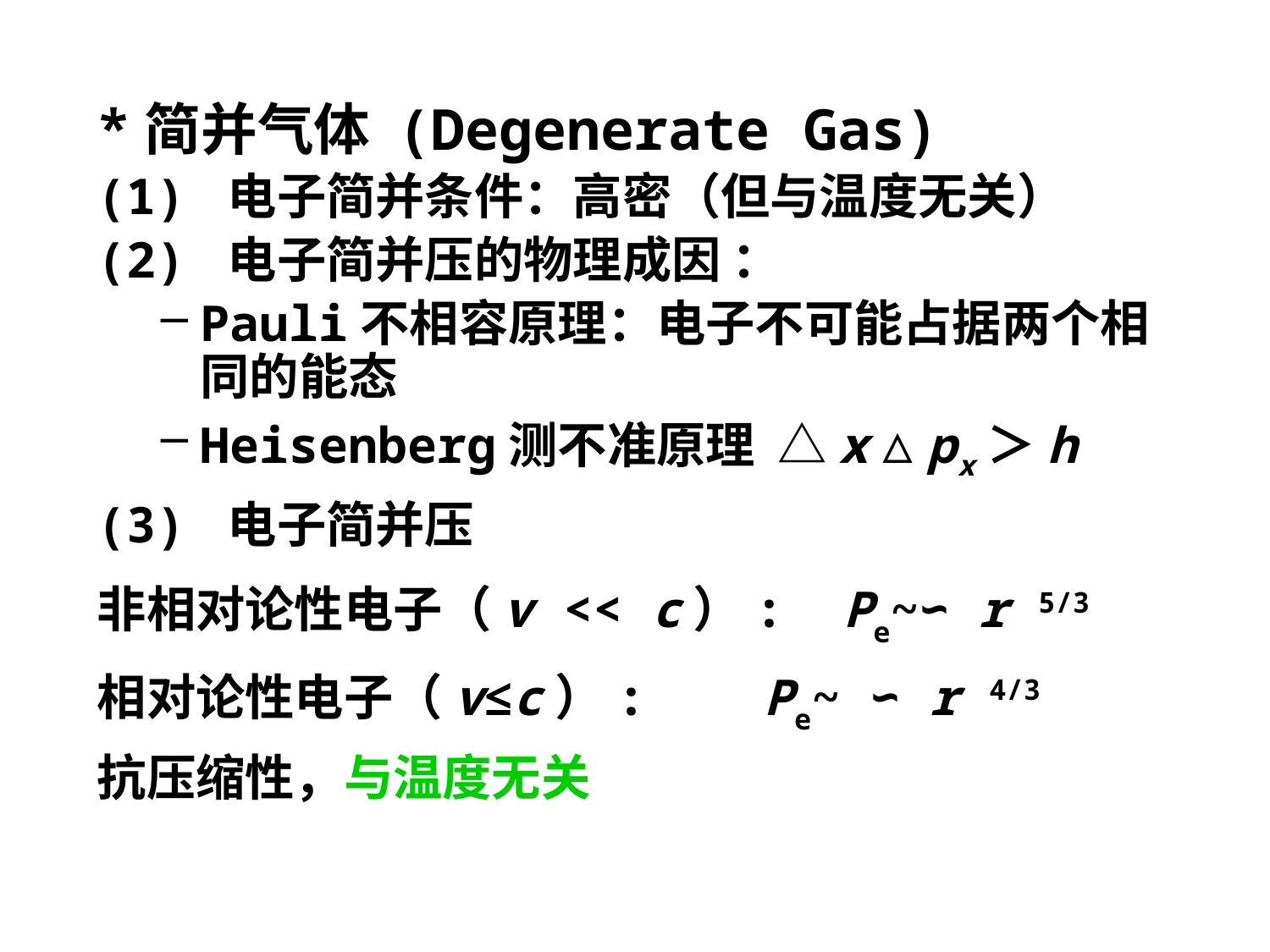

*简并气体 (Degenerate Gas)
(1) 电子简并条件：高密（但与温度无关）
(2) 电子简并压的物理成因 ：
Pauli不相容原理：电子不可能占据两个相同的能态
Heisenberg测不准原理  △x△px＞h
(3) 电子简并压
非相对论性电子（v << c）:  Pe~∽ r 5/3
相对论性电子（v≤c）:    Pe~ ∽ r 4/3
抗压缩性，与温度无关